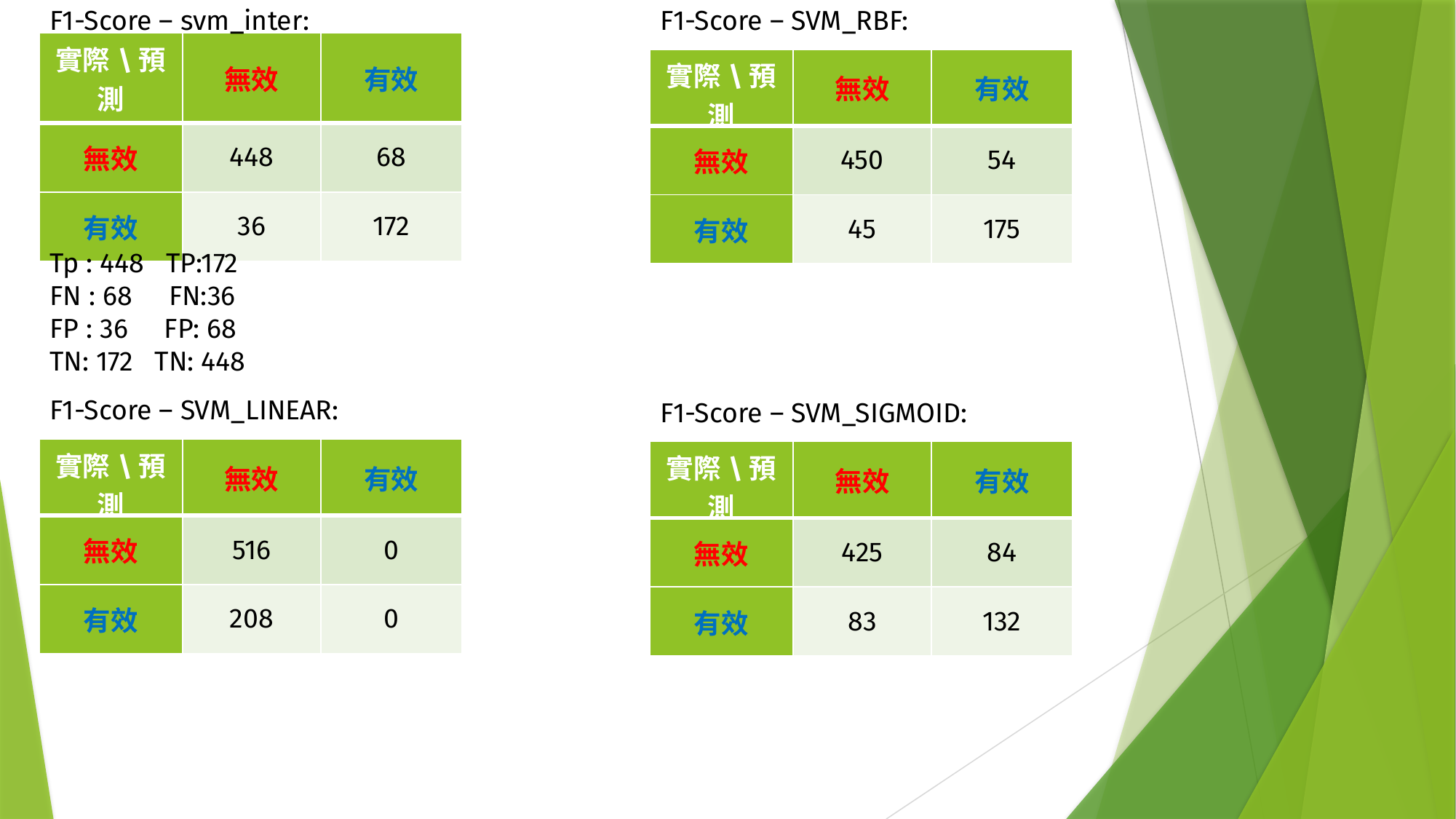

F1-Score – svm_inter:
F1-Score – SVM_RBF:
| 實際\預測 | 無效 | 有效 |
| --- | --- | --- |
| 無效 | 448 | 68 |
| 有效 | 36 | 172 |
| 實際\預測 | 無效 | 有效 |
| --- | --- | --- |
| 無效 | 450 | 54 |
| 有效 | 45 | 175 |
Tp : 448   TP:172
FN : 68     FN:36
FP : 36     FP: 68
TN: 172   TN: 448
F1-Score – SVM_LINEAR:
F1-Score – SVM_SIGMOID:
| 實際\預測 | 無效 | 有效 |
| --- | --- | --- |
| 無效 | 516 | 0 |
| 有效 | 208 | 0 |
| 實際\預測 | 無效 | 有效 |
| --- | --- | --- |
| 無效 | 425 | 84 |
| 有效 | 83 | 132 |